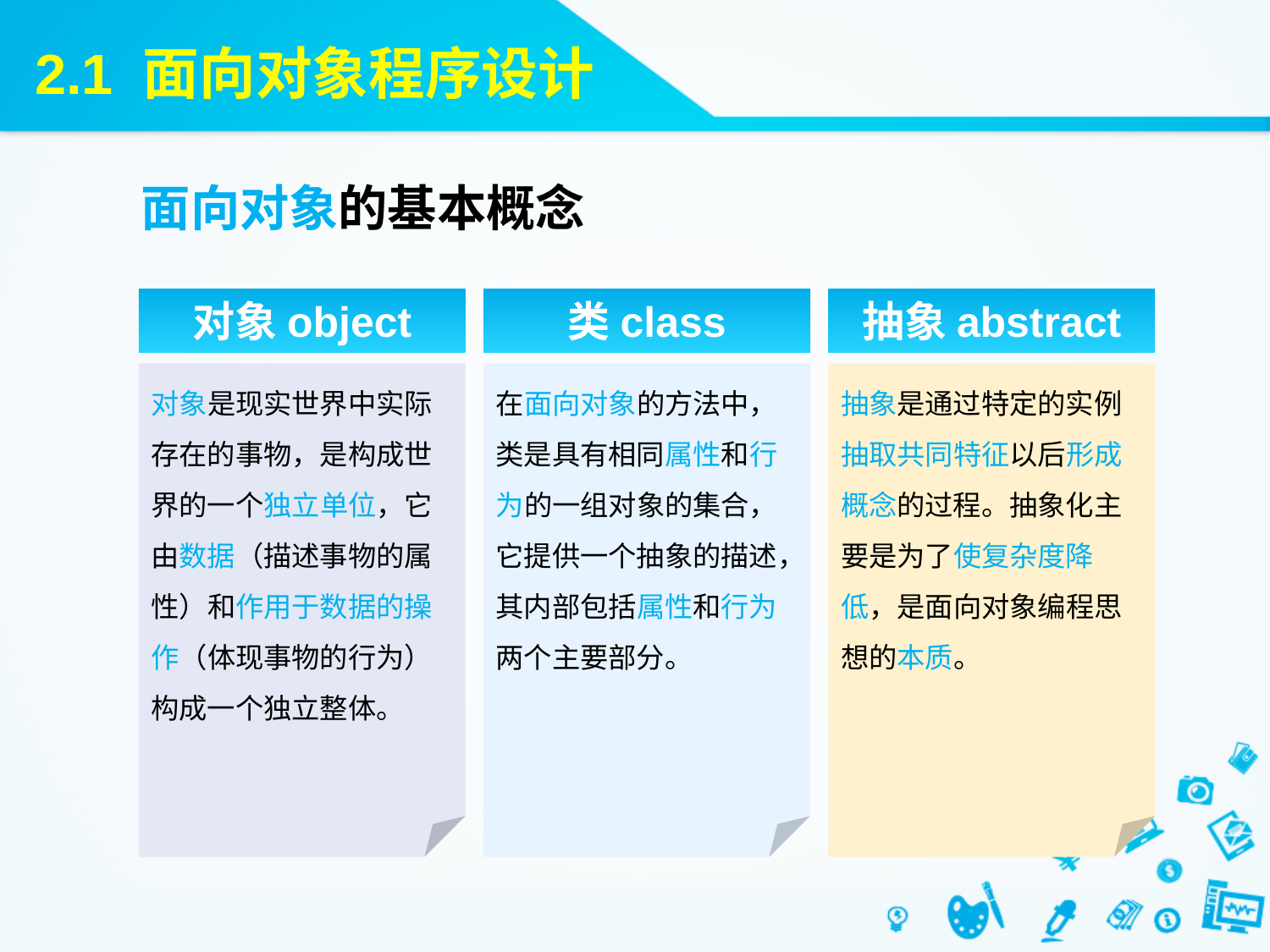

2.1 面向对象程序设计
面向对象的基本概念
对象object
类class
抽象abstract
对象是现实世界中实际存在的事物，是构成世界的一个独立单位，它由数据（描述事物的属性）和作用于数据的操作（体现事物的行为）构成一个独立整体。
在面向对象的方法中，类是具有相同属性和行为的一组对象的集合，它提供一个抽象的描述，其内部包括属性和行为两个主要部分。
抽象是通过特定的实例抽取共同特征以后形成概念的过程。抽象化主要是为了使复杂度降低，是面向对象编程思想的本质。